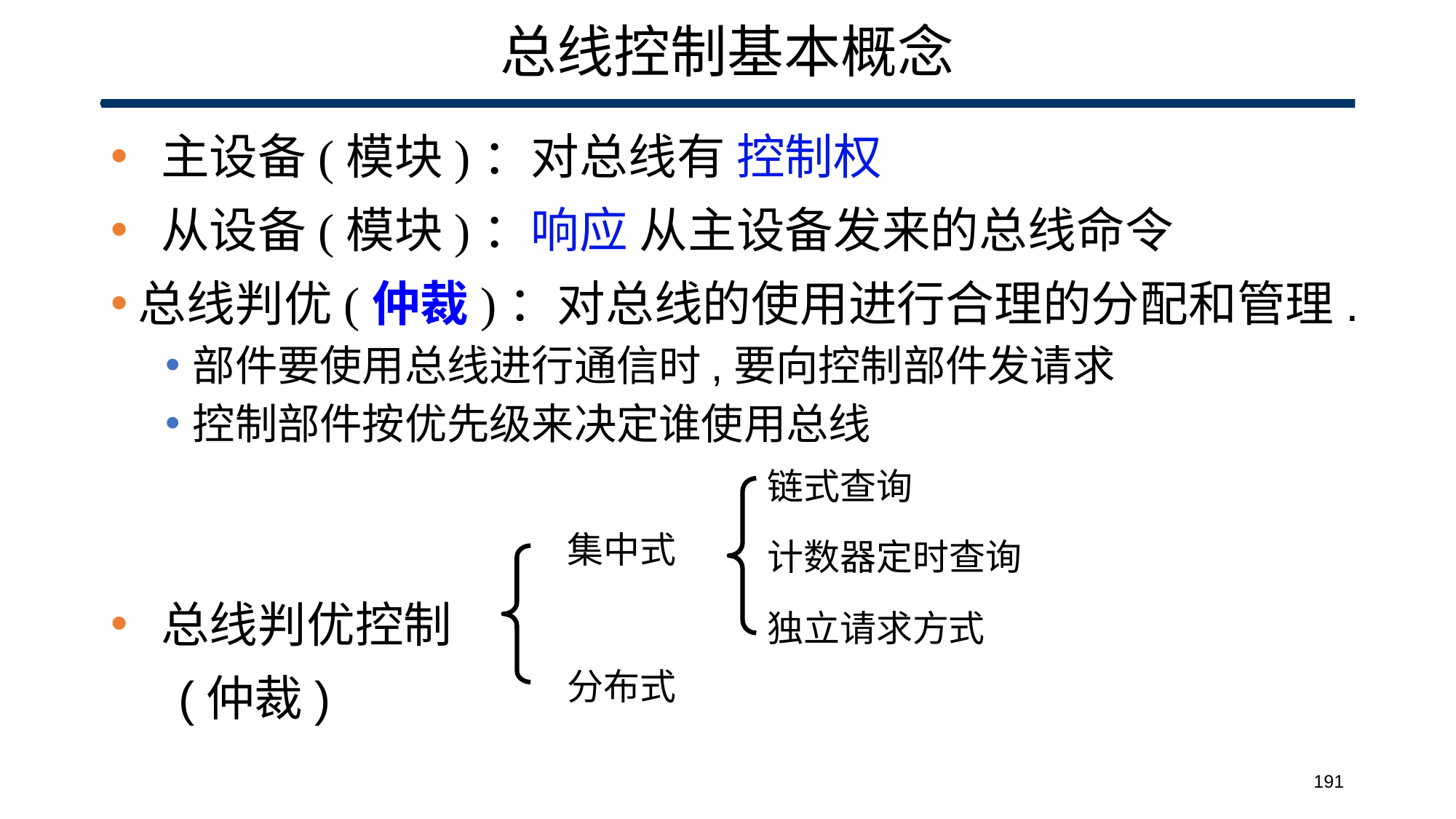

# 总线控制基本概念
 主设备(模块)：对总线有 控制权
 从设备(模块)：响应 从主设备发来的总线命令
总线判优(仲裁)：对总线的使用进行合理的分配和管理.
部件要使用总线进行通信时,要向控制部件发请求
控制部件按优先级来决定谁使用总线

 总线判优控制
     (仲裁)
链式查询

集中式
计数器定时查询

独立请求方式
分布式
191